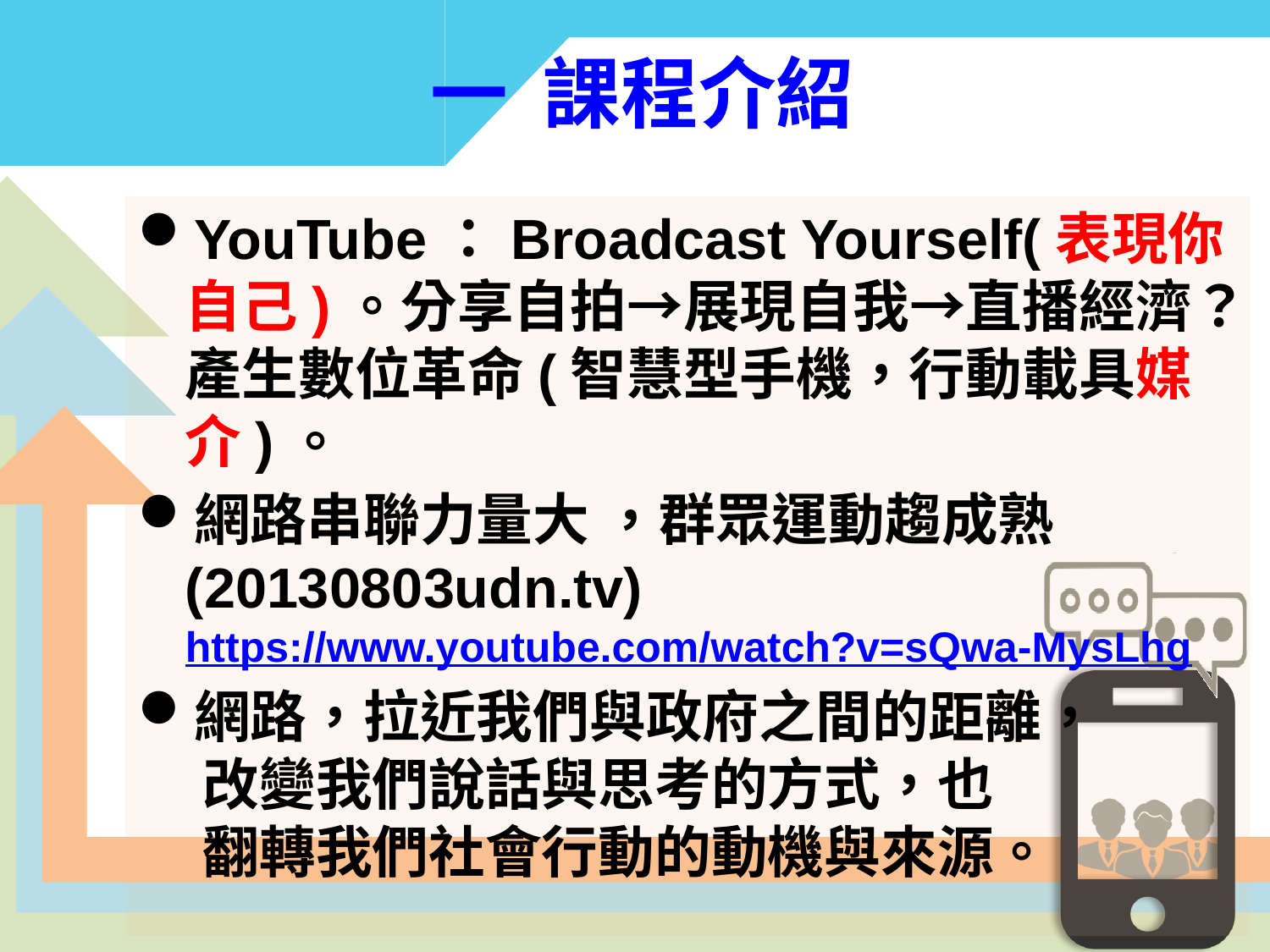

一  課程介紹
YouTube：Broadcast Yourself(表現你自己)。分享自拍→展現自我→直播經濟？產生數位革命(智慧型手機，行動載具媒介)。
網路串聯力量大 ，群眾運動趨成熟(20130803udn.tv) https://www.youtube.com/watch?v=sQwa-MysLhg
網路，拉近我們與政府之間的距離，
    改變我們說話與思考的方式，也
    翻轉我們社會行動的動機與來源。